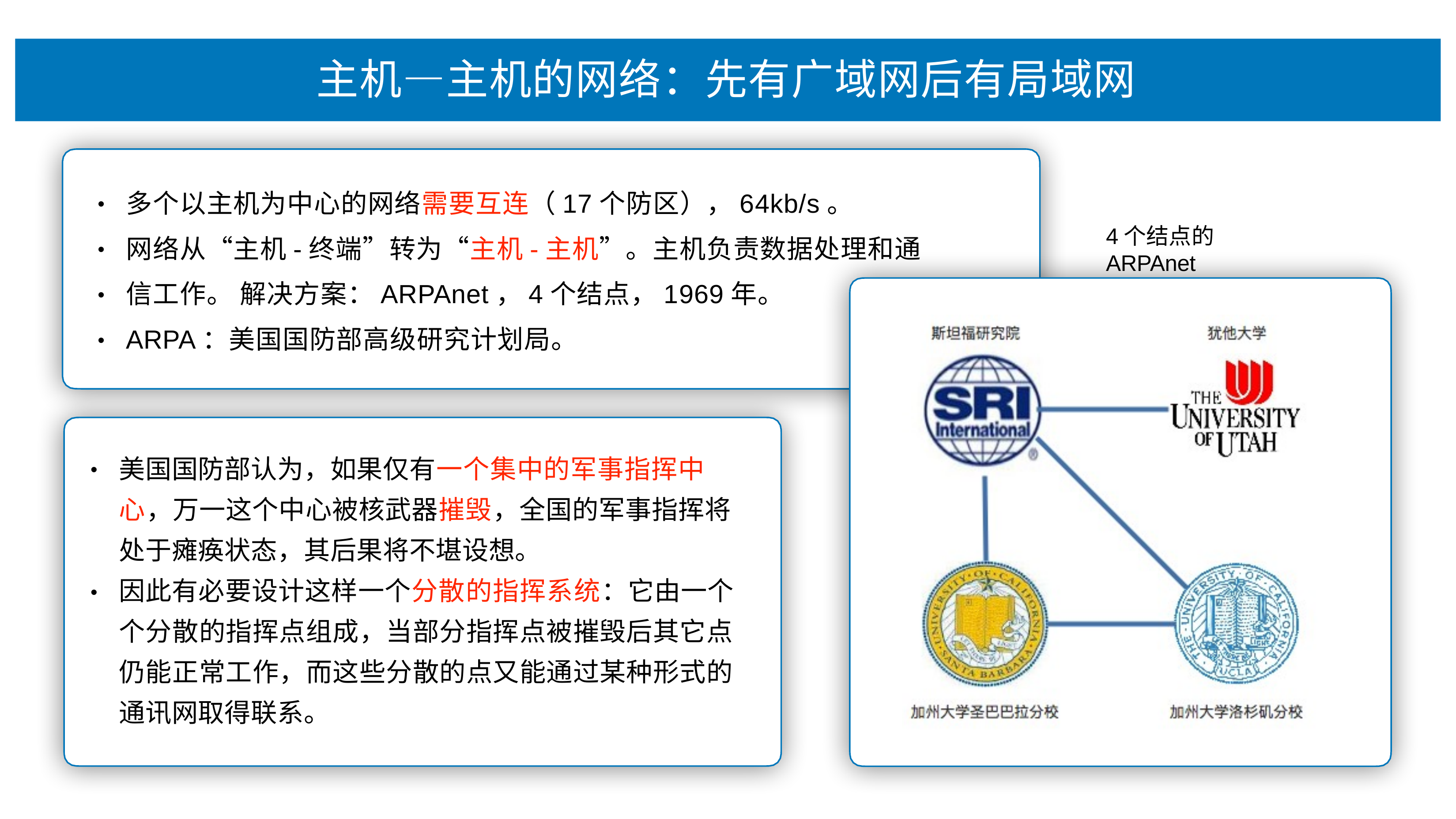

# 主机—主机的⽹络：先有⼴域⽹后有局域⽹

多个以主机为中⼼的⽹络需要互连（17个防区），64kb/s。
⽹络从“主机-终端”转为“主机-主机”。主机负责数据处理和通信⼯作。 解决⽅案：ARPAnet，4个结点，1969年。
ARPA：美国国防部⾼级研究计划局。
•
4个结点的ARPAnet
•

•

•

美国国防部认为，如果仅有⼀个集中的军事指挥中
⼼，万⼀这个中⼼被核武器摧毁，全国的军事指挥将 处于瘫痪状态，其后果将不堪设想。
因此有必要设计这样⼀个分散的指挥系统：它由⼀个 个分散的指挥点组成，当部分指挥点被摧毁后其它点 仍能正常⼯作，⽽这些分散的点⼜能通过某种形式的 通讯⽹取得联系。
•
•